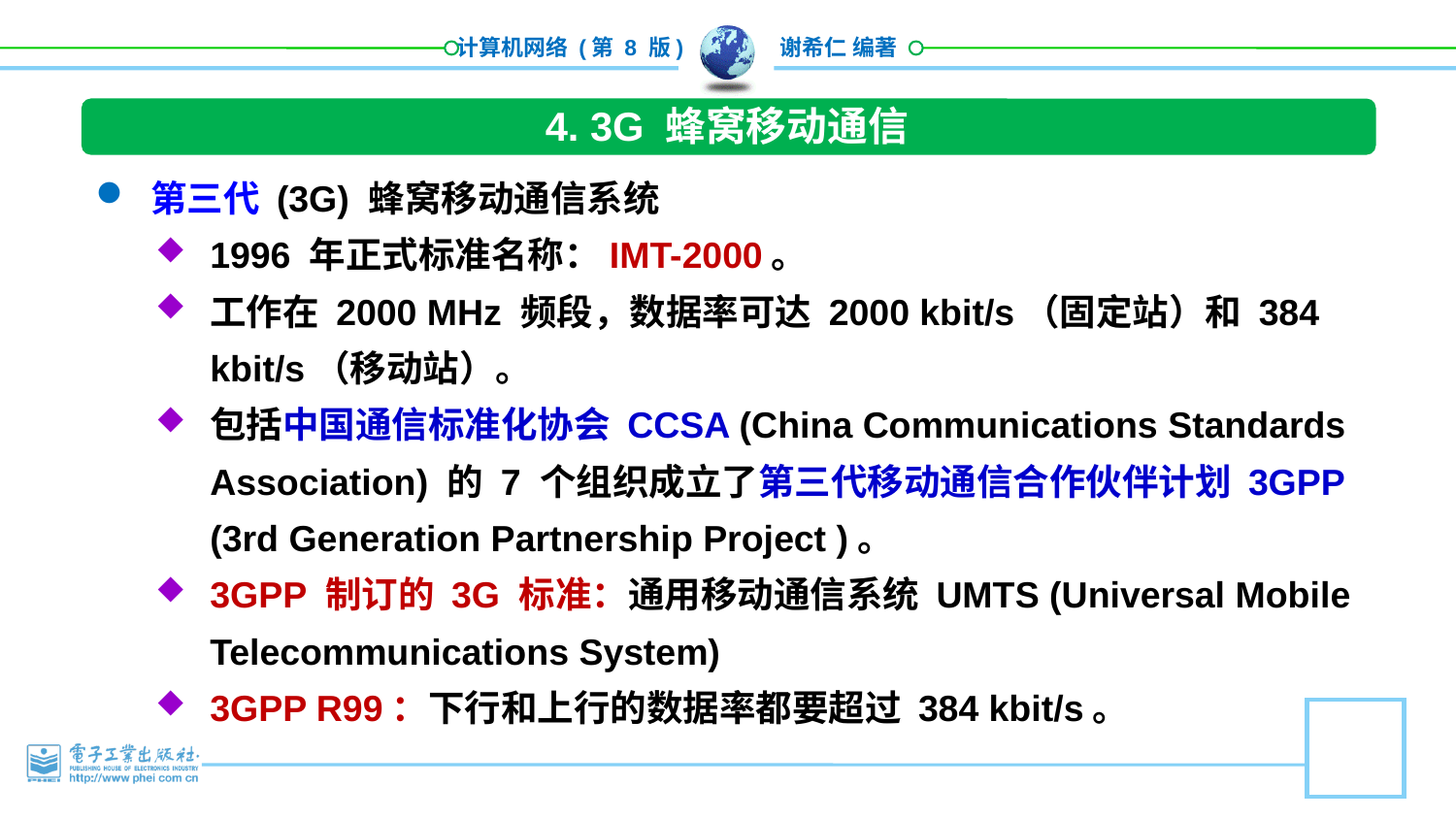

4. 3G 蜂窝移动通信

第三代 (3G) 蜂窝移动通信系统
1996 年正式标准名称：IMT-2000。
工作在 2000 MHz 频段，数据率可达 2000 kbit/s（固定站）和 384 kbit/s（移动站）。
包括中国通信标准化协会 CCSA (China Communications Standards Association) 的 7 个组织成立了第三代移动通信合作伙伴计划 3GPP (3rd Generation Partnership Project )。
3GPP 制订的 3G 标准：通用移动通信系统 UMTS (Universal Mobile Telecommunications System)
3GPP R99：下行和上行的数据率都要超过 384 kbit/s。